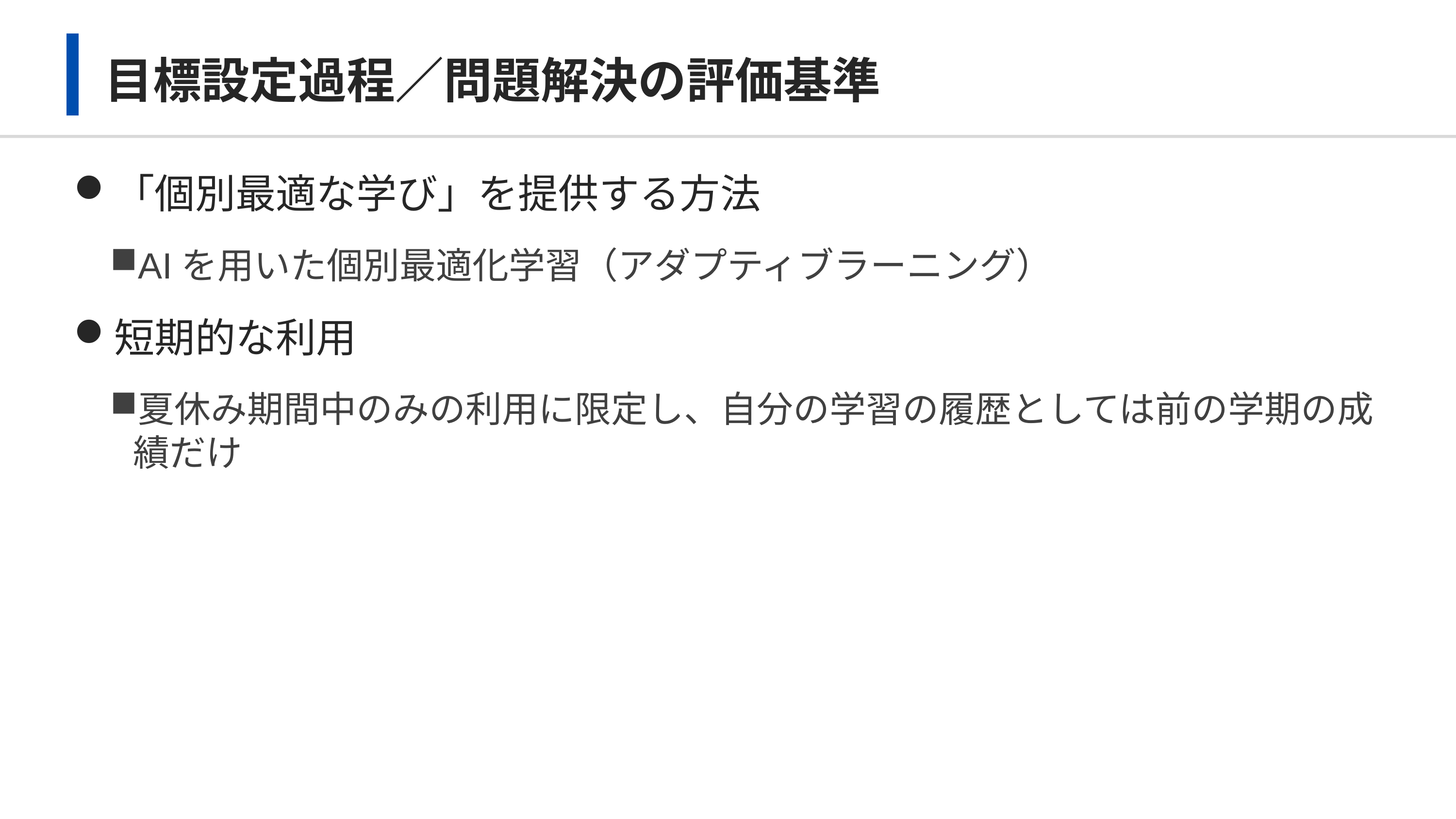

# 目標設定過程／問題解決の評価基準
「個別最適な学び」を提供する方法
AIを用いた個別最適化学習（アダプティブラーニング）
短期的な利用
夏休み期間中のみの利用に限定し、自分の学習の履歴としては前の学期の成績だけ